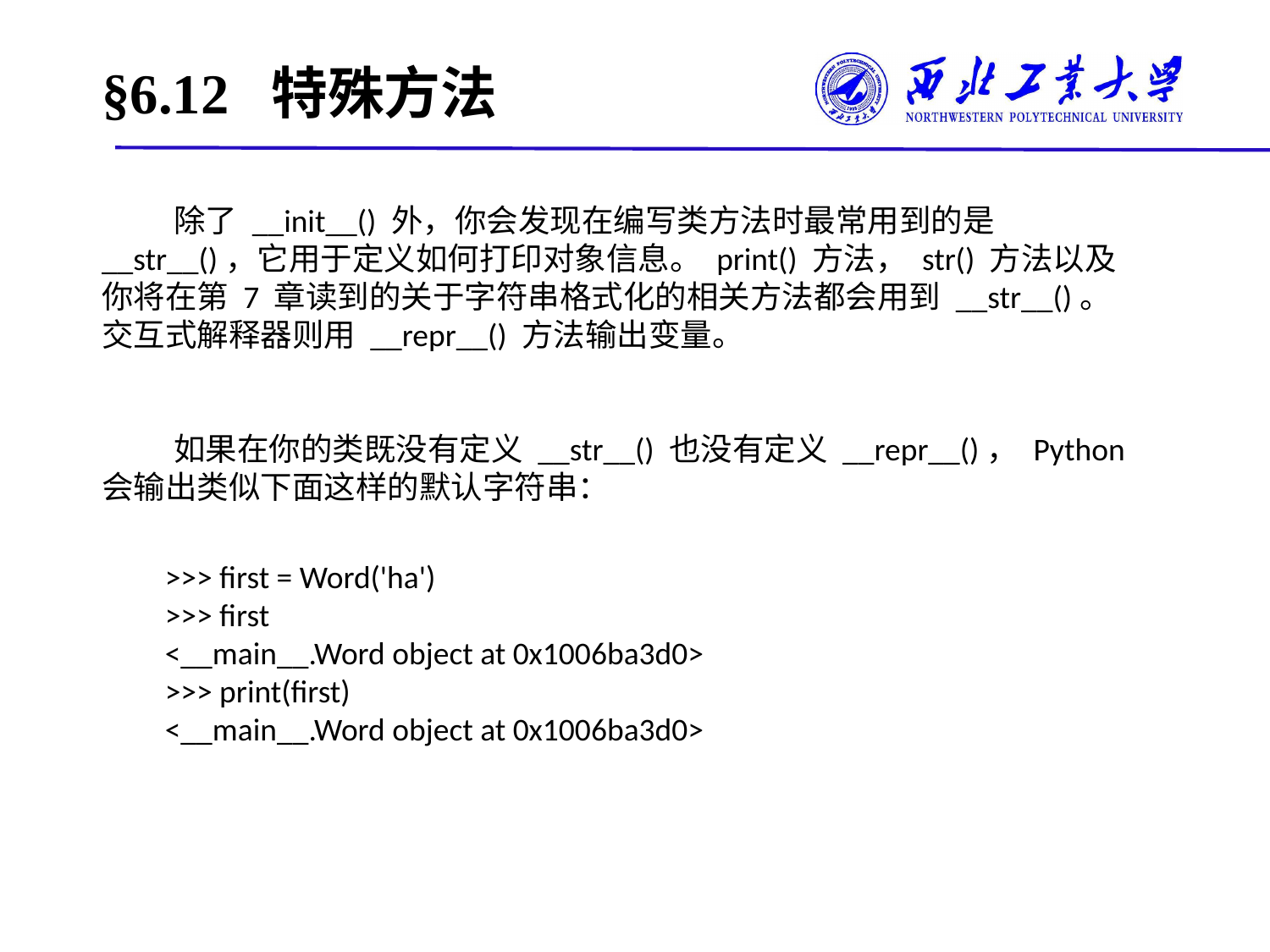

# §6.12  特殊方法
         除了 __init__() 外，你会发现在编写类方法时最常用到的是 __str__()，它用于定义如何打印对象信息。 print() 方法， str() 方法以及你将在第 7 章读到的关于字符串格式化的相关方法都会用到 __str__()。交互式解释器则用 __repr__() 方法输出变量。

         如果在你的类既没有定义 __str__() 也没有定义 __repr__()， Python 会输出类似下面这样的默认字符串：
>>> first = Word('ha')
>>> first
<__main__.Word object at 0x1006ba3d0>
>>> print(first)
<__main__.Word object at 0x1006ba3d0>